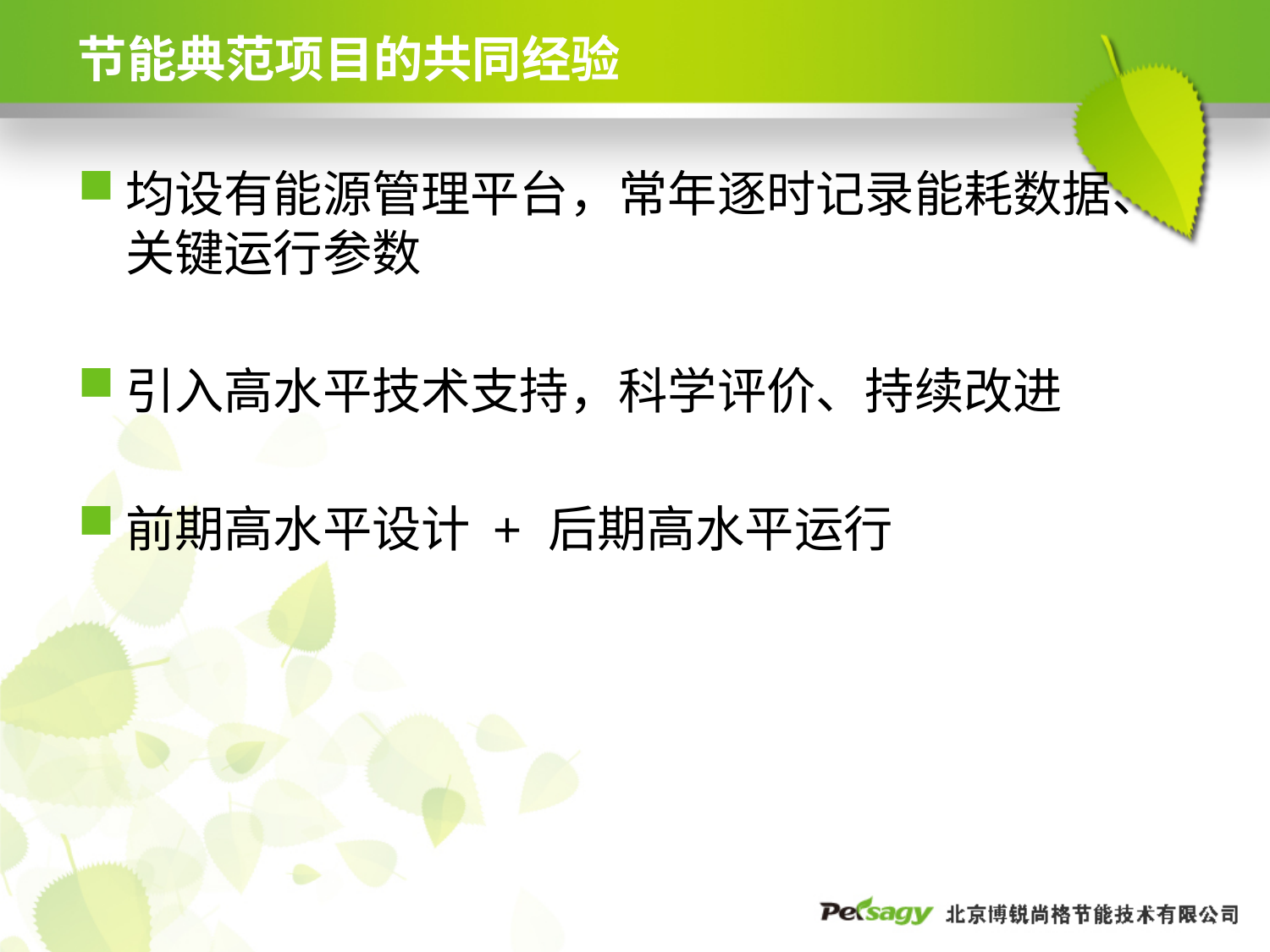

# 节能典范项目的共同经验
均设有能源管理平台，常年逐时记录能耗数据、关键运行参数

引入高水平技术支持，科学评价、持续改进

前期高水平设计 + 后期高水平运行